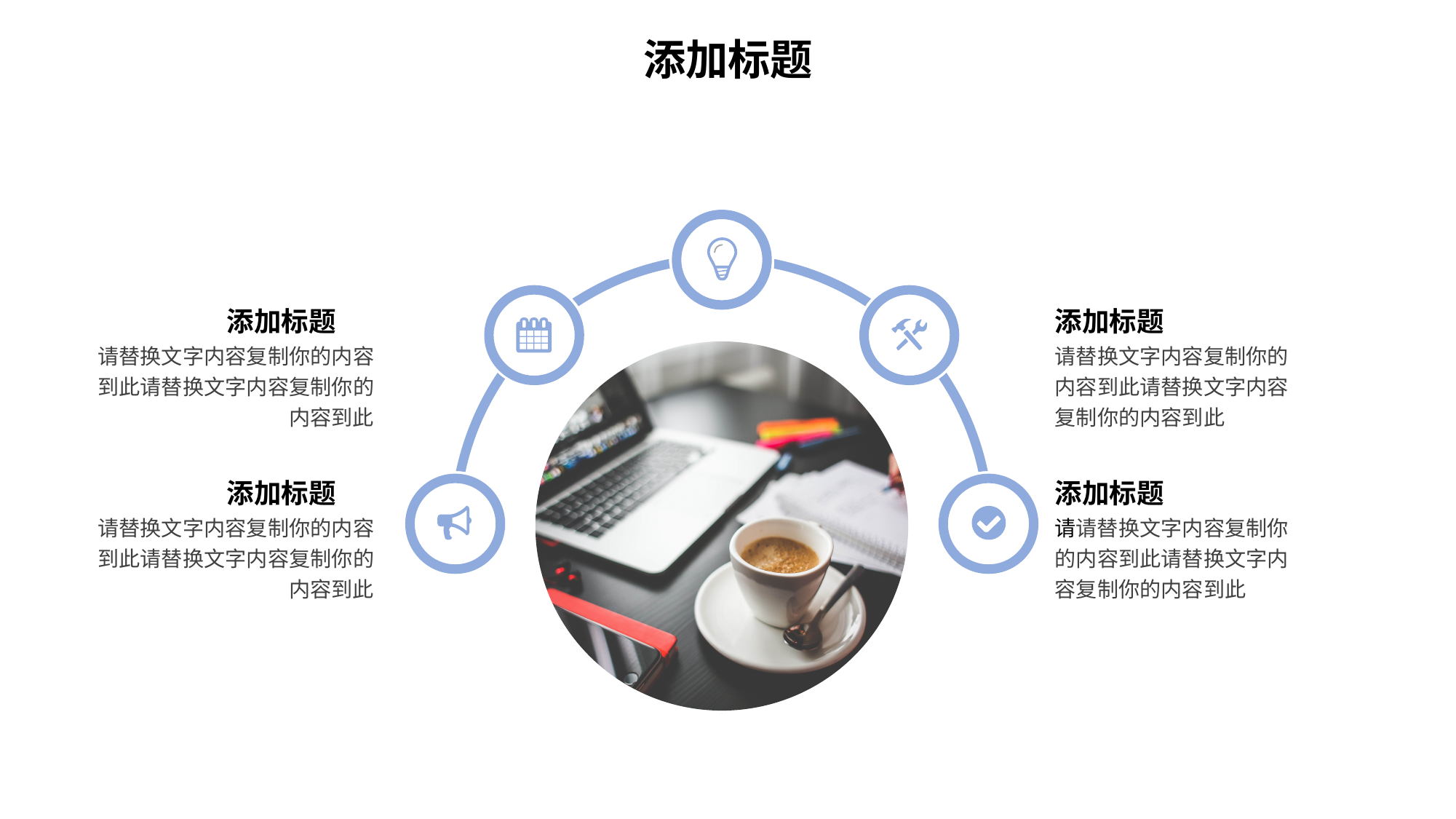

添加标题

添加标题
添加标题

请替换文字内容复制你的内容到此请替换文字内容复制你的内容到此
请替换文字内容复制你的内容到此请替换文字内容复制你的内容到此

添加标题
添加标题

请替换文字内容复制你的内容到此请替换文字内容复制你的内容到此
请请替换文字内容复制你的内容到此请替换文字内容复制你的内容到此